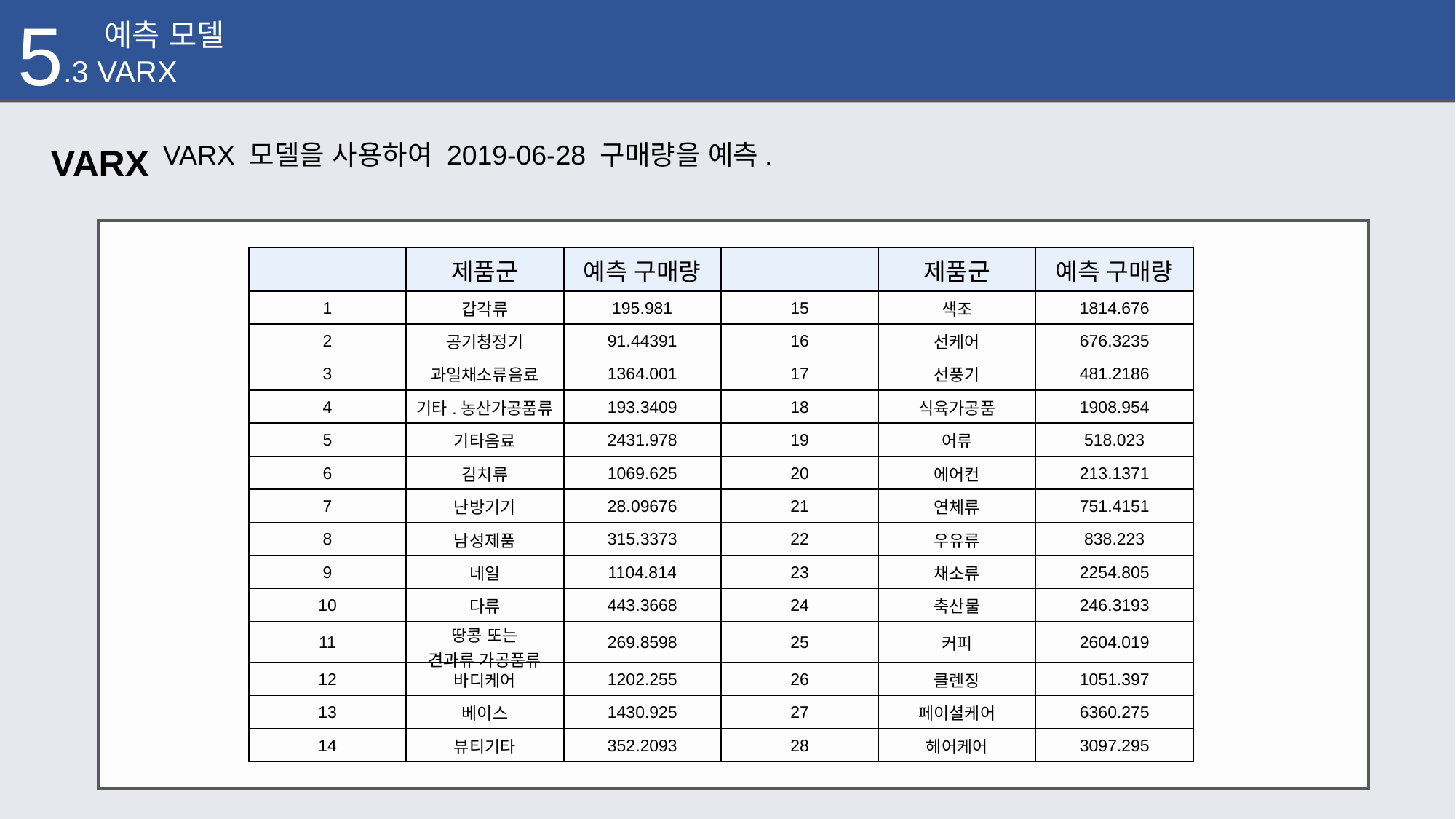

5
.1 예측 모델
.3 VARX
VARX
VARX 모델을 사용하여 2019-06-28 구매량을 예측.

|  | 제품군 | 예측 구매량 |  | 제품군 | 예측 구매량 |
| --- | --- | --- | --- | --- | --- |
| 1 | 갑각류 | 195.981 | 15 | 색조 | 1814.676 |
| 2 | 공기청정기 | 91.44391 | 16 | 선케어 | 676.3235 |
| 3 | 과일채소류음료 | 1364.001 | 17 | 선풍기 | 481.2186 |
| 4 | 기타.농산가공품류 | 193.3409 | 18 | 식육가공품 | 1908.954 |
| 5 | 기타음료 | 2431.978 | 19 | 어류 | 518.023 |
| 6 | 김치류 | 1069.625 | 20 | 에어컨 | 213.1371 |
| 7 | 난방기기 | 28.09676 | 21 | 연체류 | 751.4151 |
| 8 | 남성제품 | 315.3373 | 22 | 우유류 | 838.223 |
| 9 | 네일 | 1104.814 | 23 | 채소류 | 2254.805 |
| 10 | 다류 | 443.3668 | 24 | 축산물 | 246.3193 |
| 11 | 땅콩 또는 견과류 가공품류 | 269.8598 | 25 | 커피 | 2604.019 |
| 12 | 바디케어 | 1202.255 | 26 | 클렌징 | 1051.397 |
| 13 | 베이스 | 1430.925 | 27 | 페이셜케어 | 6360.275 |
| 14 | 뷰티기타 | 352.2093 | 28 | 헤어케어 | 3097.295 |